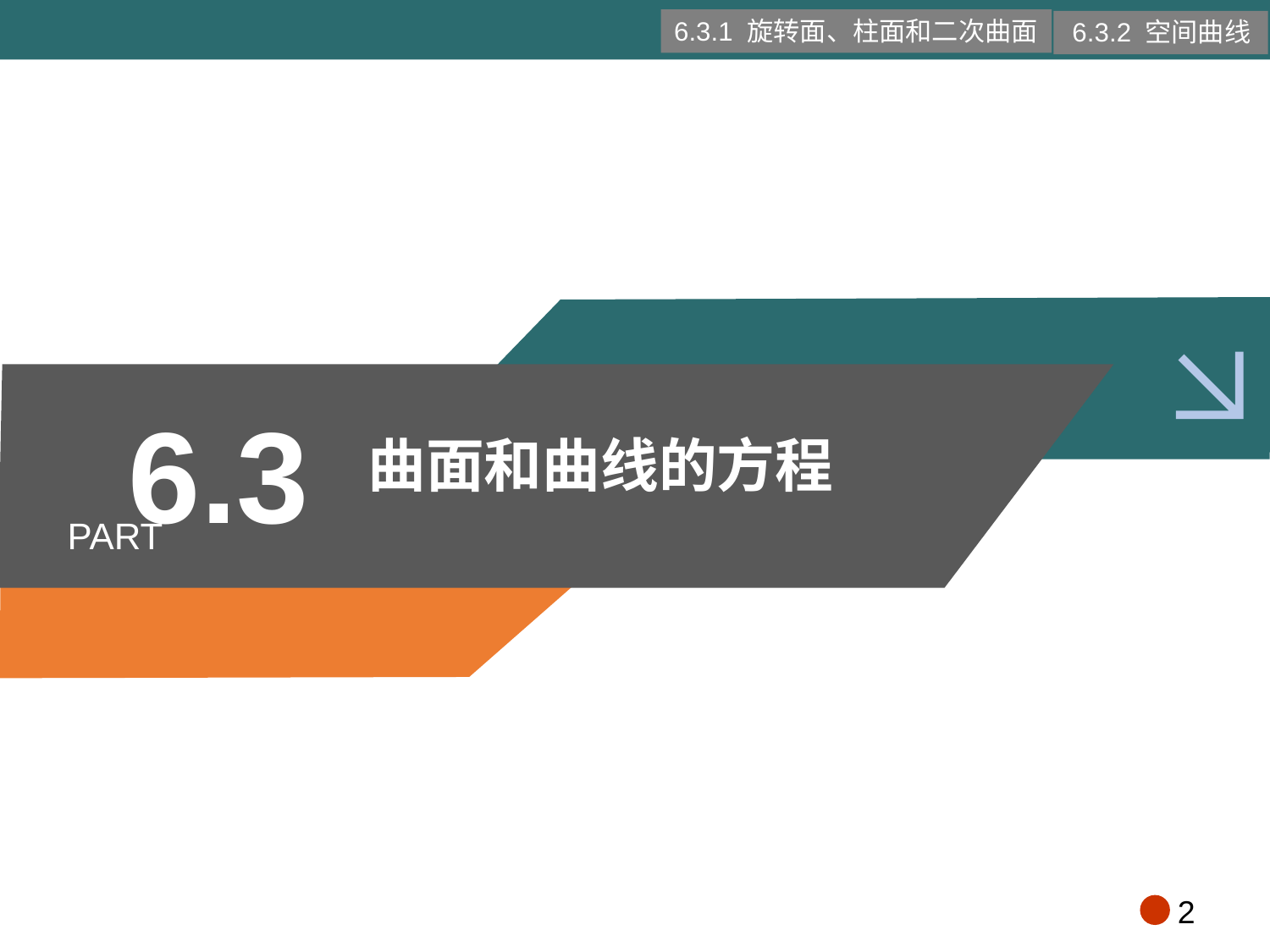

6.3.1 旋转面、柱面和二次曲面

6.3.2 空间曲线

6.3
曲面和曲线的方程
PART

2